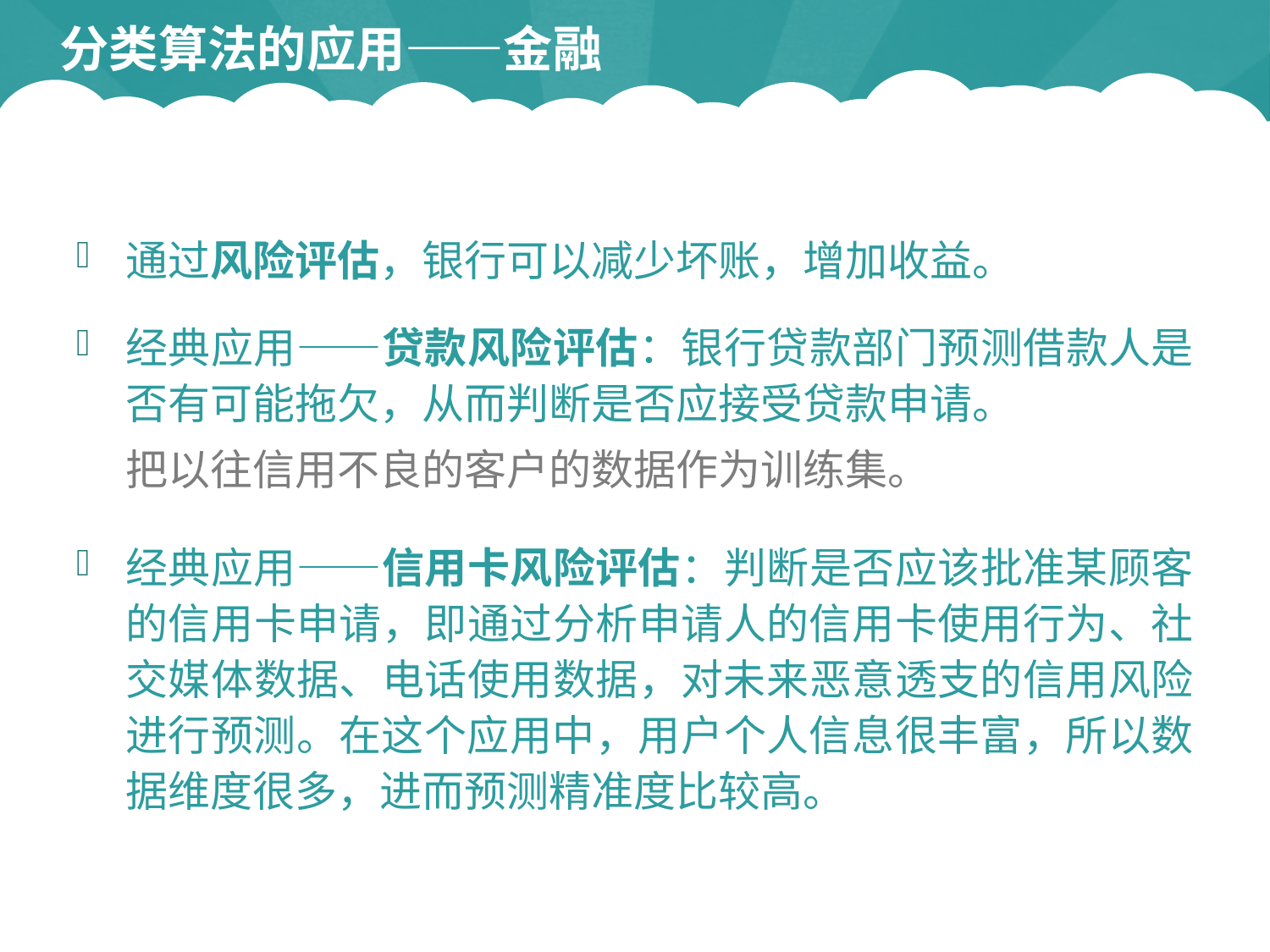

# 分类算法的应用——金融
通过风险评估，银行可以减少坏账，增加收益。
经典应用——贷款风险评估：银行贷款部门预测借款人是否有可能拖欠，从而判断是否应接受贷款申请。
把以往信用不良的客户的数据作为训练集。
经典应用——信用卡风险评估：判断是否应该批准某顾客的信用卡申请，即通过分析申请人的信用卡使用行为、社交媒体数据、电话使用数据，对未来恶意透支的信用风险进行预测。在这个应用中，用户个人信息很丰富，所以数据维度很多，进而预测精准度比较高。